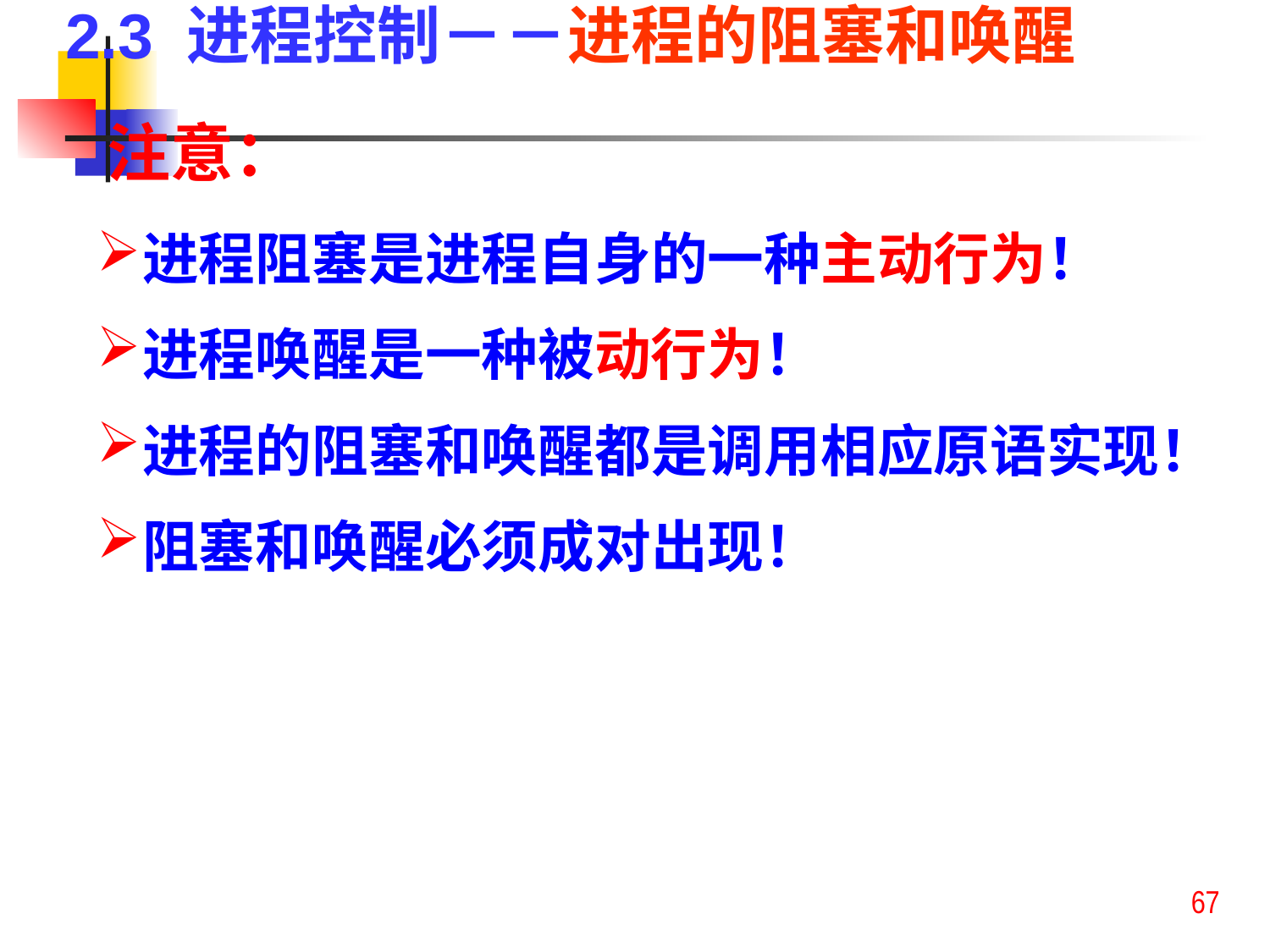

2.3 进程控制－－进程的阻塞和唤醒
注意：
进程阻塞是进程自身的一种主动行为！
进程唤醒是一种被动行为！
进程的阻塞和唤醒都是调用相应原语实现！
阻塞和唤醒必须成对出现！
67